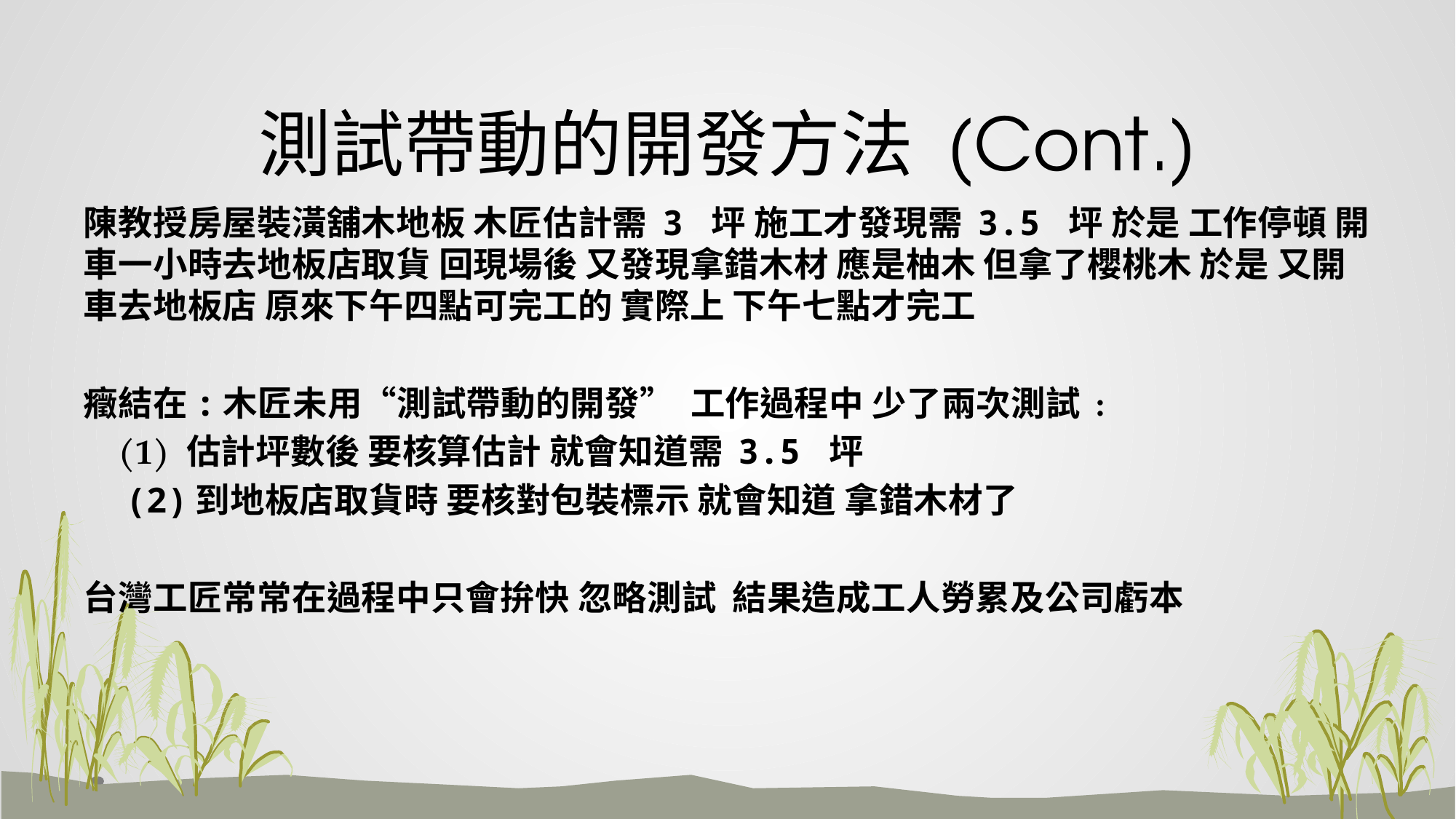

# 測試帶動的開發方法 (Cont.)
陳教授房屋裝潢舖木地板 木匠估計需 3 坪 施工才發現需 3.5 坪 於是 工作停頓 開車一小時去地板店取貨 回現場後 又發現拿錯木材 應是柚木 但拿了櫻桃木 於是 又開車去地板店 原來下午四點可完工的 實際上 下午七點才完工

癥結在:木匠未用“測試帶動的開發”  工作過程中 少了兩次測試 :
    (1) 估計坪數後 要核算估計 就會知道需 3.5 坪
  (2)到地板店取貨時 要核對包裝標示 就會知道 拿錯木材了

台灣工匠常常在過程中只會拚快 忽略測試  結果造成工人勞累及公司虧本